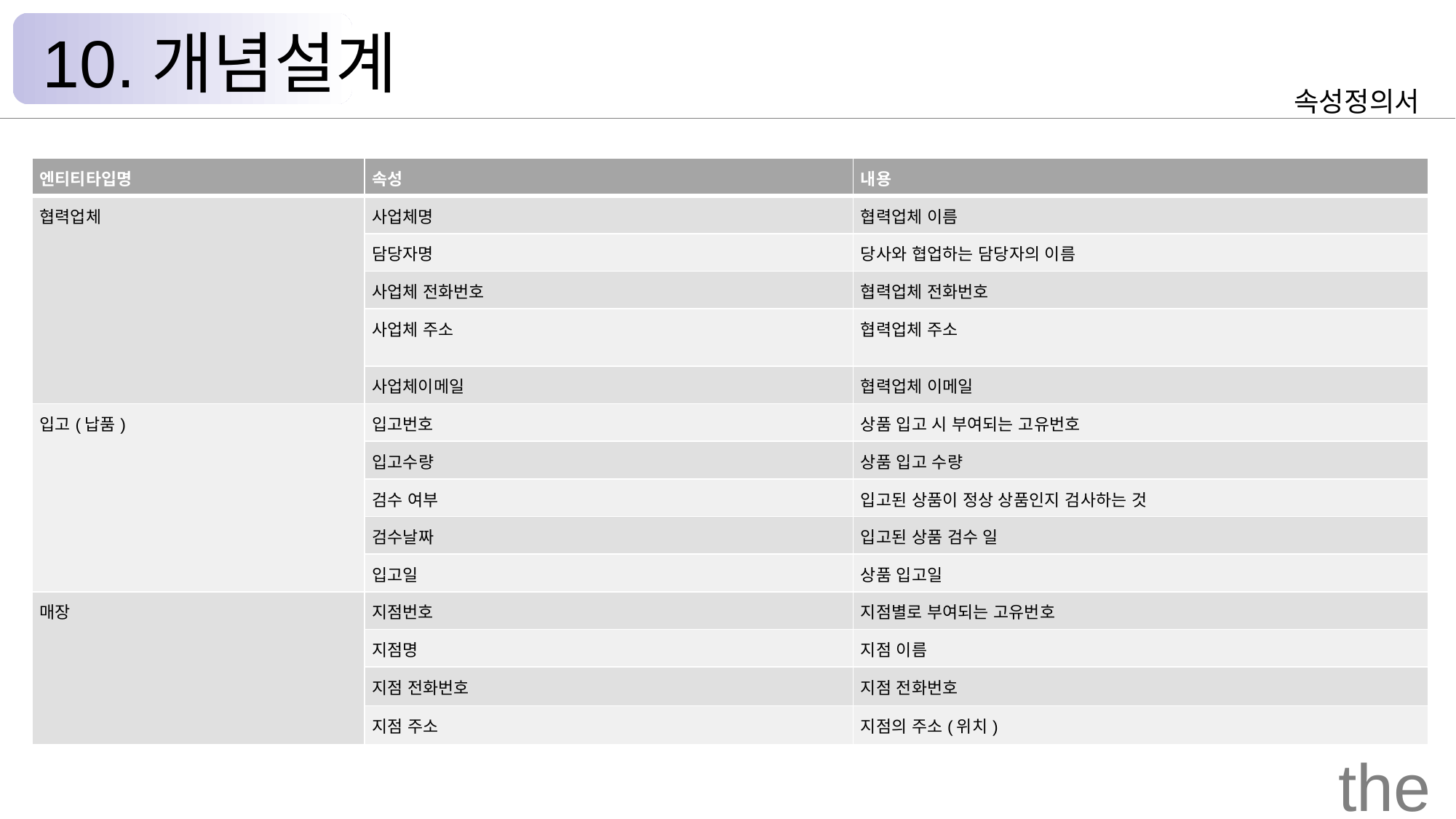

10.개념설계

속성정의서
| 엔티티타입명 | 속성 | 내용 |
| --- | --- | --- |
| 협력업체 | 사업체명 | 협력업체 이름 |
|  | 담당자명 | 당사와 협업하는 담당자의 이름 |
|  | 사업체 전화번호 | 협력업체 전화번호 |
|  | 사업체 주소 | 협력업체 주소 |
|  | 사업체이메일 | 협력업체 이메일 |
| 입고(납품) | 입고번호 | 상품 입고 시 부여되는 고유번호 |
|  | 입고수량 | 상품 입고 수량 |
|  | 검수 여부 | 입고된 상품이 정상 상품인지 검사하는 것 |
|  | 검수날짜 | 입고된 상품 검수 일 |
|  | 입고일 | 상품 입고일 |
| 매장 | 지점번호 | 지점별로 부여되는 고유번호 |
|  | 지점명 | 지점 이름 |
|  | 지점 전화번호 | 지점 전화번호 |
|  | 지점 주소 | 지점의 주소(위치) |
the Palace